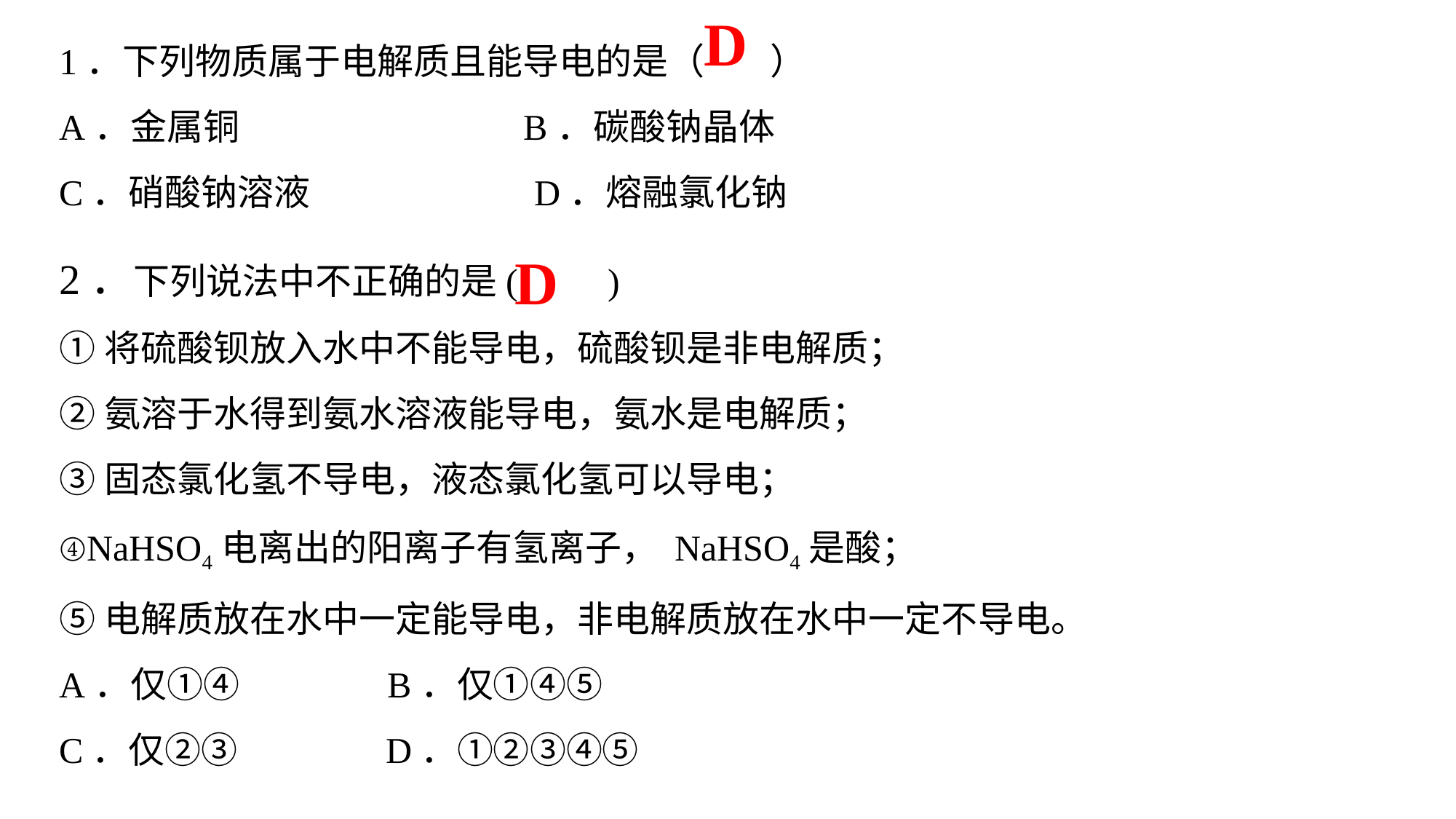

D
1．下列物质属于电解质且能导电的是（        ）
A．金属铜	                             B．碳酸钠晶体
C．硝酸钠溶液	                 D．熔融氯化钠
2．下列说法中不正确的是(　　)
①将硫酸钡放入水中不能导电，硫酸钡是非电解质；
②氨溶于水得到氨水溶液能导电，氨水是电解质；
③固态氯化氢不导电，液态氯化氢可以导电；
④NaHSO4电离出的阳离子有氢离子， NaHSO4是酸；
⑤电解质放在水中一定能导电，非电解质放在水中一定不导电。
A．仅①④                 B．仅①④⑤
C．仅②③                 D．①②③④⑤
D